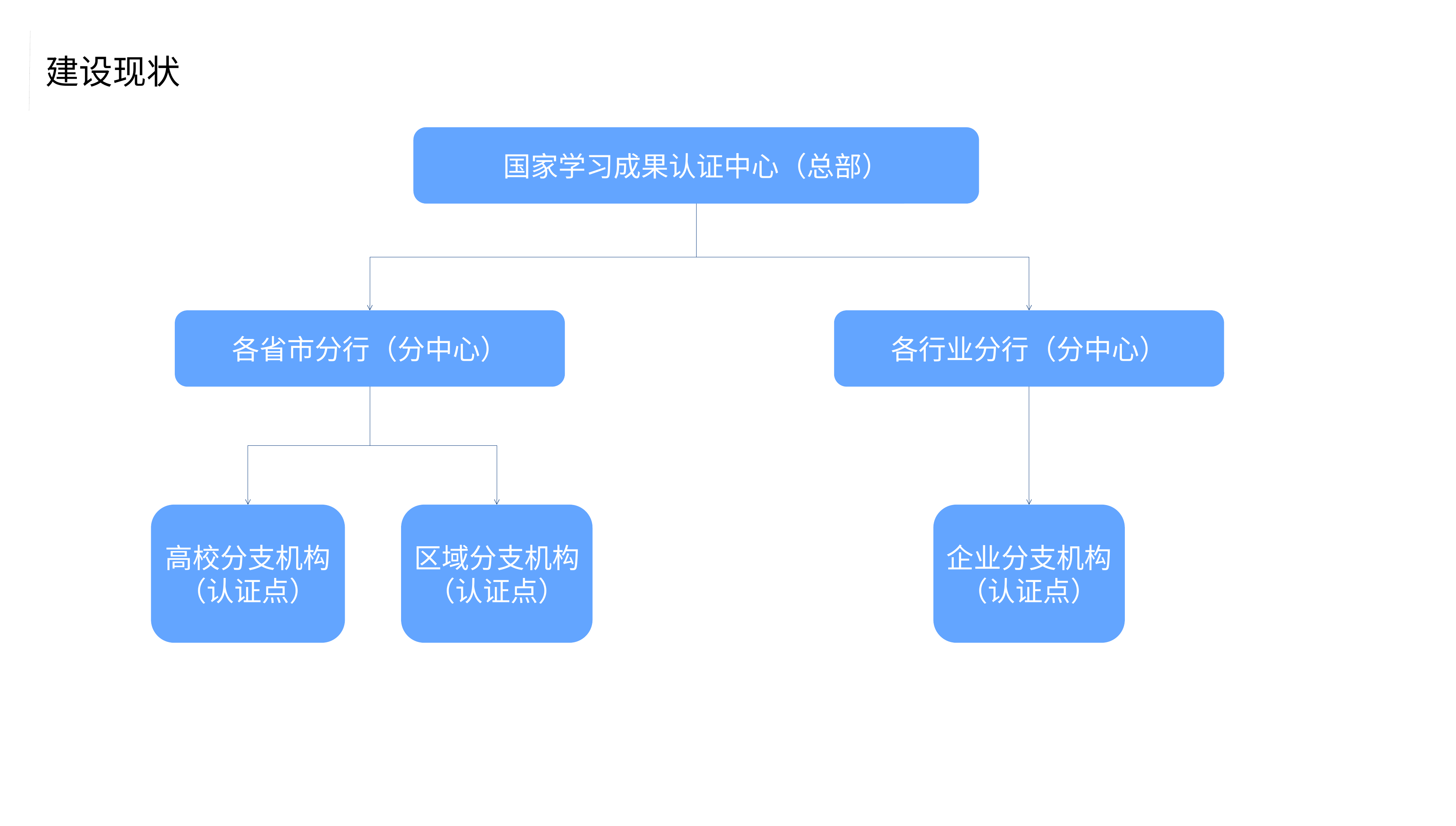

建设现状
国家学习成果认证中心（总部）

各省市分行（分中心）
各行业分行（分中心）
高校分支机构（认证点）
区域分支机构（认证点）
企业分支机构（认证点）